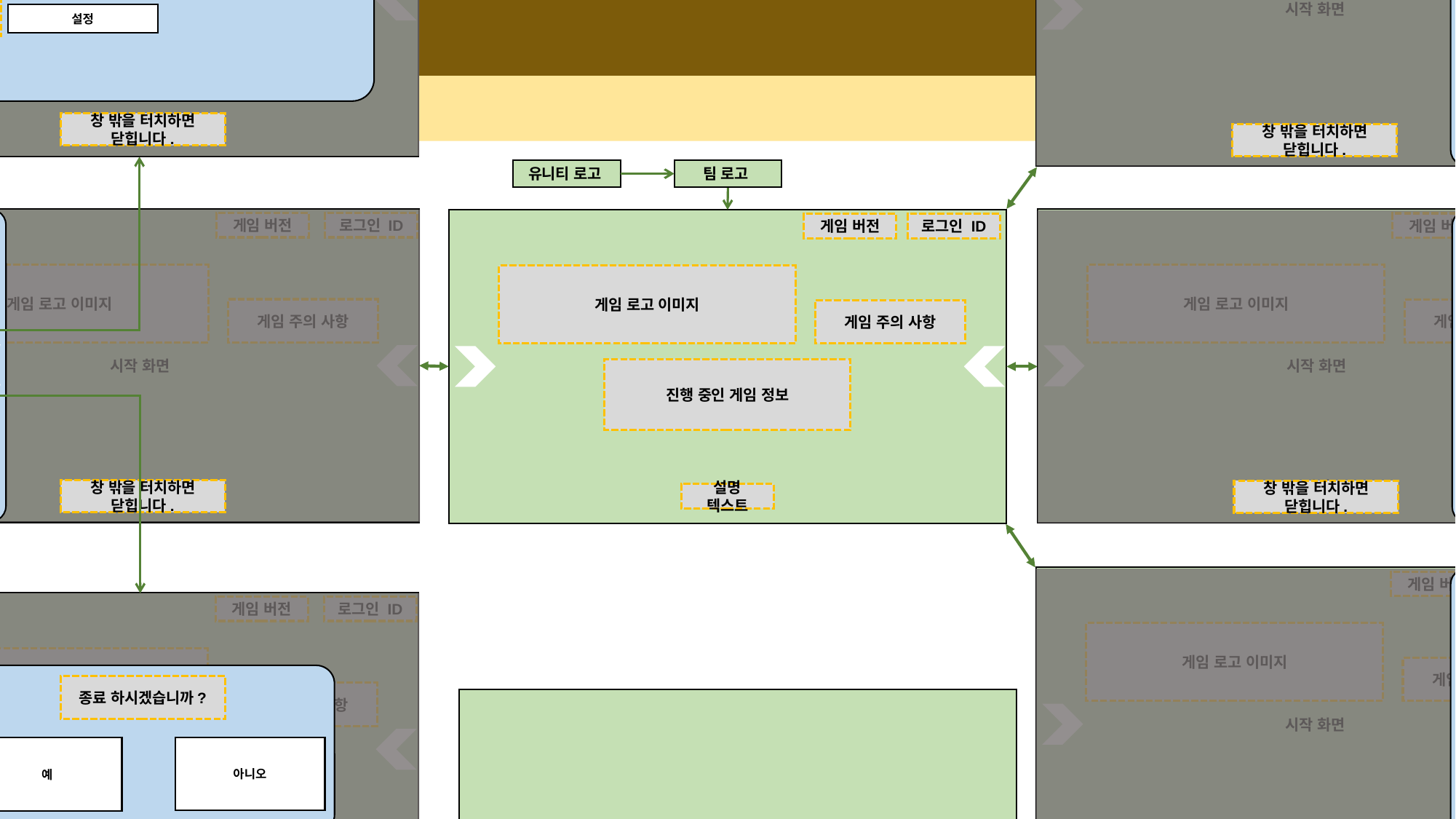

시작 화면

게임 버전
로그인 ID
게임 로고 이미지

기존 플레이 기록과 획득 예정 보상이 사라집니다.
새로운 게임을 시작하시겠습니까?
게임 주의 사항

아니오
예
시작 화면

게임 버전
로그인 ID
시작 화면

새로운 시작

이어서 하기
게임 버전
로그인 ID

게임 로고 이미지
게임 로고 이미지
설정
게임 주의 사항
게임 주의 사항
창 밖을 터치하면 닫힙니다.
설명 텍스트
소리 픽토그램
설정

배경음 픽토그램
설정
창 밖을 터치하면 닫힙니다.
설명 텍스트
창 밖을 터치하면 닫힙니다.
설명 텍스트
유니티 로고
팀 로고
시작 화면
시작 화면

설정

종료

시작 화면

새로운 시작

게임 버전
로그인 ID
게임 버전
로그인 ID
게임 버전
로그인 ID
전투 화면
게임 로고 이미지
게임 로고 이미지
게임 로고 이미지
결과 화면
게임 주의 사항
게임 주의 사항
게임 주의 사항

대기 화면
진행 중인 게임 정보
창 밖을 터치하면 닫힙니다.
창 밖을 터치하면 닫힙니다.
설명 텍스트
설명 텍스트
설명 텍스트
시작 화면

새로운 시작

멀티플레이
게임 버전
로그인 ID
시작 화면

게임 버전
로그인 ID
게임 로고 이미지
게임 로고 이미지
게임 주의 사항

종료 하시겠습니까?
게임 주의 사항
시작 화면

아니오
예
창 밖을 터치하면 닫힙니다.
설명 텍스트
창 밖을 터치하면 닫힙니다.
설명 텍스트